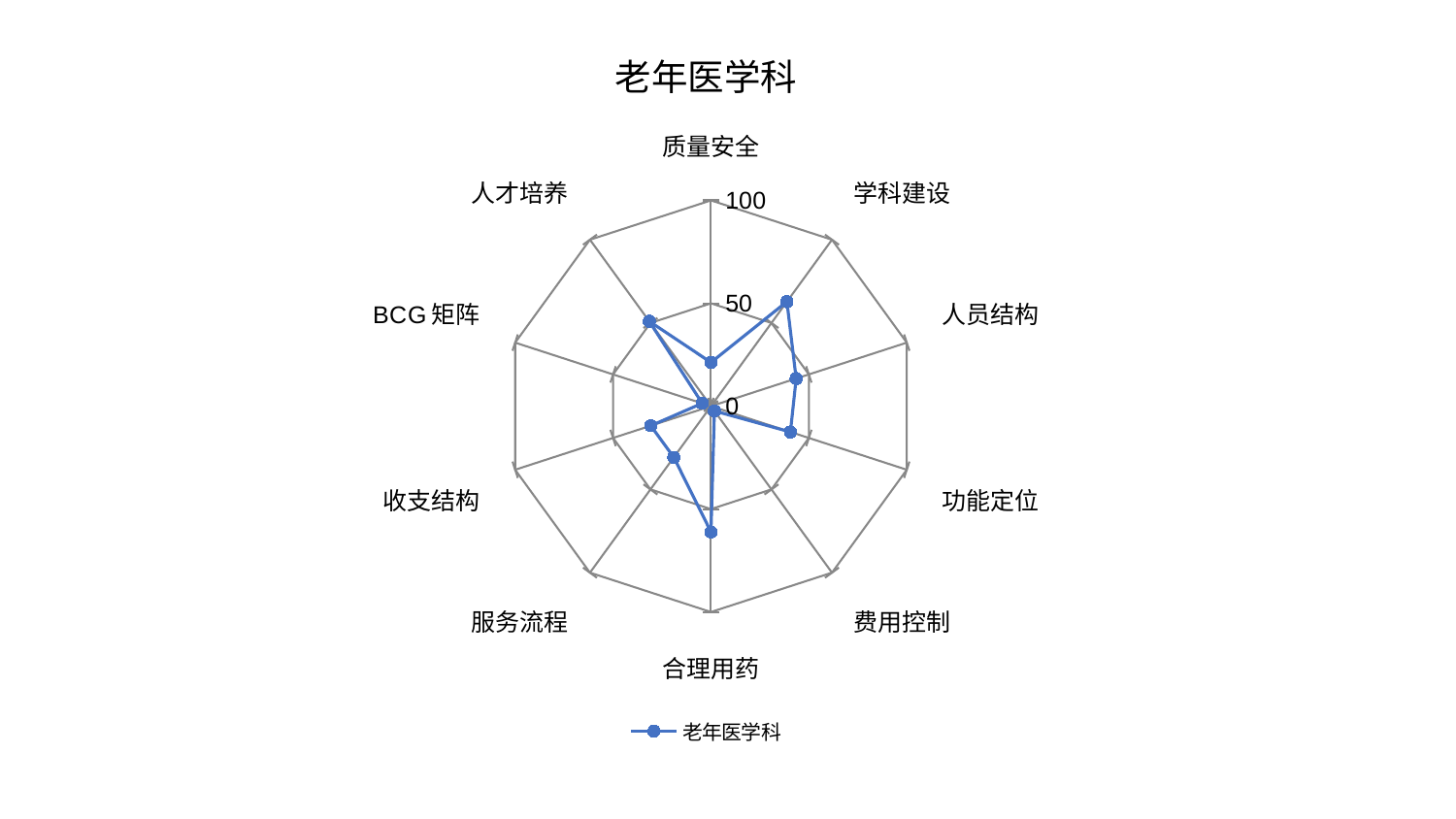

### Chart: 老年医学科

| Category | 老年医学科 |
|---|---|
| 质量安全 | 21.26518418433431 |
| 学科建设 | 62.791166259655455 |
| 人员结构 | 43.4994324182489 |
| 功能定位 | 40.577178141486236 |
| 费用控制 | 2.8705318073570063 |
| 合理用药 | 61.13024265638161 |
| 服务流程 | 30.735228971602364 |
| 收支结构 | 30.74432843595579 |
| BCG矩阵 | 4.484549086151738 |
| 人才培养 | 51.02704258104382 |
125